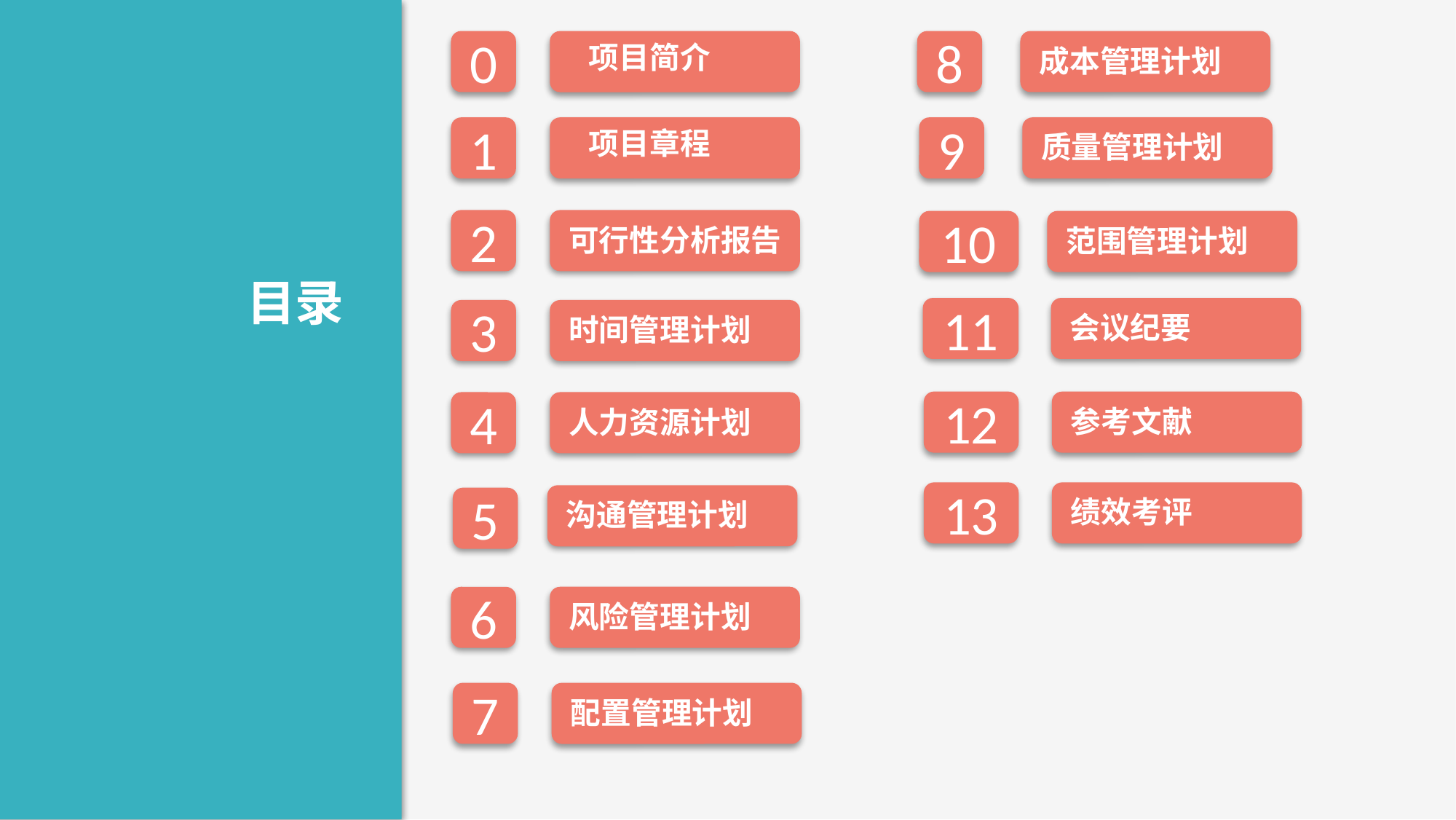

8
0

成本管理计划

项目简介
9
1

质量管理计划

项目章程
2

可行性分析报告
10

范围管理计划
目录
11

会议纪要
3

时间管理计划
12

参考文献
4

人力资源计划
13

绩效考评

沟通管理计划
5
6

风险管理计划
7

配置管理计划
9

WBS
8

会议记录